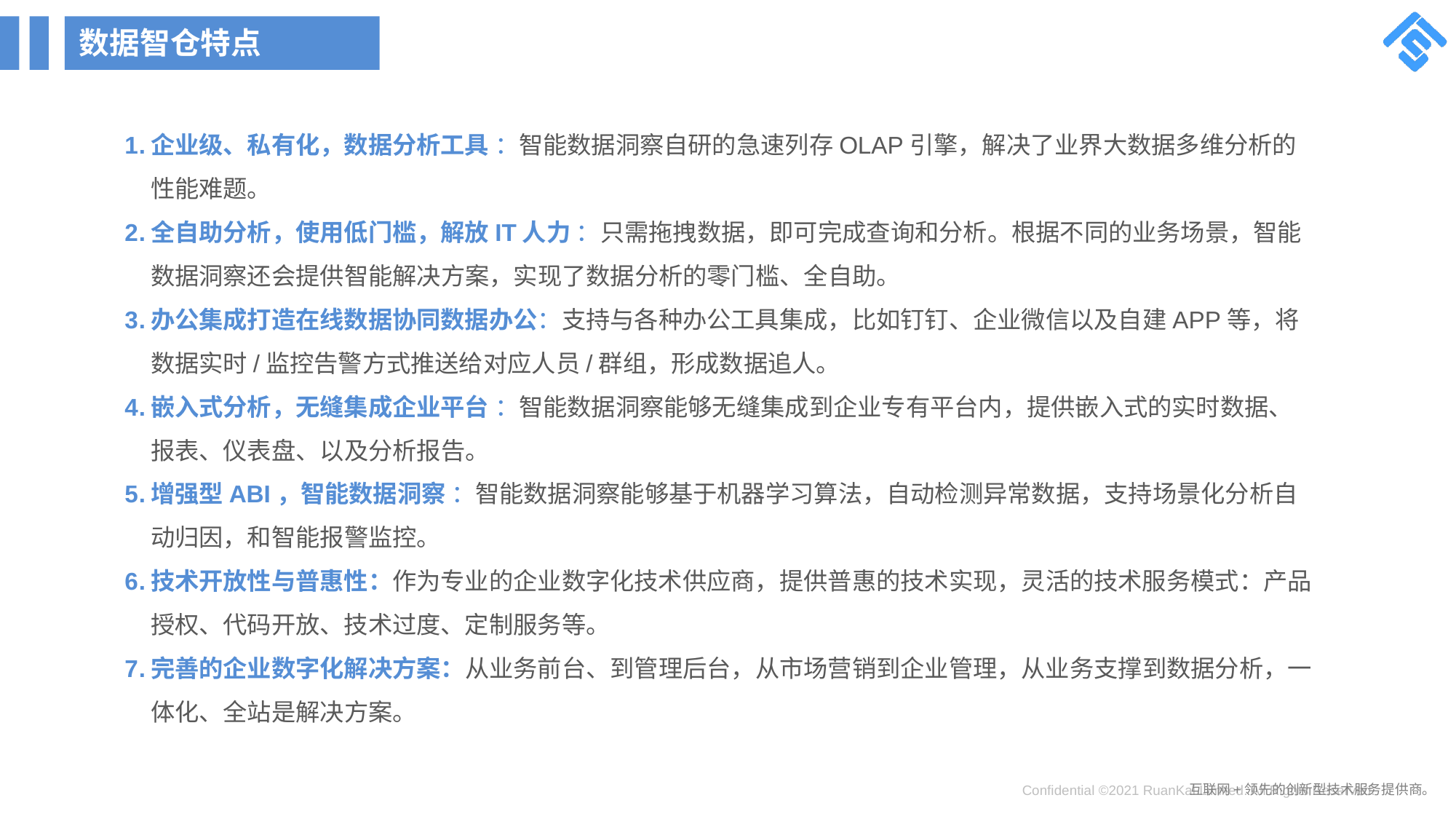

数据智仓特点
企业级、私有化，数据分析工具 ：智能数据洞察自研的急速列存OLAP引擎，解决了业界大数据多维分析的性能难题。
全自助分析，使用低门槛，解放IT人力 ：只需拖拽数据，即可完成查询和分析。根据不同的业务场景，智能数据洞察还会提供智能解决方案，实现了数据分析的零门槛、全自助。
办公集成打造在线数据协同数据办公：支持与各种办公工具集成，比如钉钉、企业微信以及自建APP等，将数据实时/监控告警方式推送给对应人员/群组，形成数据追人。
嵌入式分析，无缝集成企业平台 ：智能数据洞察能够无缝集成到企业专有平台内，提供嵌入式的实时数据、报表、仪表盘、以及分析报告。
增强型ABI，智能数据洞察 ：智能数据洞察能够基于机器学习算法，自动检测异常数据，支持场景化分析自动归因，和智能报警监控。
技术开放性与普惠性：作为专业的企业数字化技术供应商，提供普惠的技术实现，灵活的技术服务模式：产品授权、代码开放、技术过度、定制服务等。
完善的企业数字化解决方案：从业务前台、到管理后台，从市场营销到企业管理，从业务支撑到数据分析，一体化、全站是解决方案。